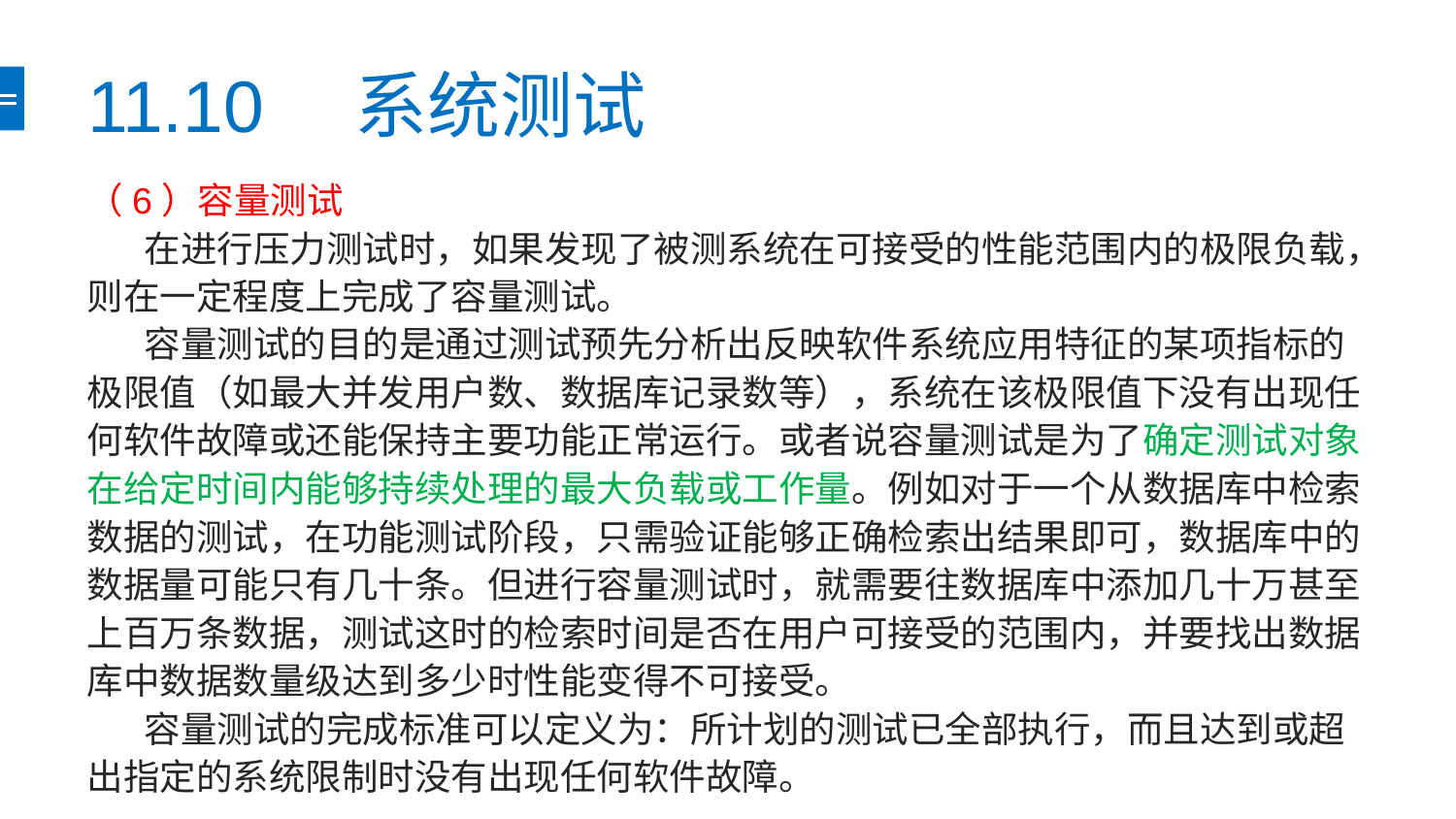

# 11.10　系统测试
（6）容量测试
在进行压力测试时，如果发现了被测系统在可接受的性能范围内的极限负载，则在一定程度上完成了容量测试。
容量测试的目的是通过测试预先分析出反映软件系统应用特征的某项指标的极限值（如最大并发用户数、数据库记录数等），系统在该极限值下没有出现任何软件故障或还能保持主要功能正常运行。或者说容量测试是为了确定测试对象在给定时间内能够持续处理的最大负载或工作量。例如对于一个从数据库中检索数据的测试，在功能测试阶段，只需验证能够正确检索出结果即可，数据库中的数据量可能只有几十条。但进行容量测试时，就需要往数据库中添加几十万甚至上百万条数据，测试这时的检索时间是否在用户可接受的范围内，并要找出数据库中数据数量级达到多少时性能变得不可接受。
容量测试的完成标准可以定义为：所计划的测试已全部执行，而且达到或超出指定的系统限制时没有出现任何软件故障。